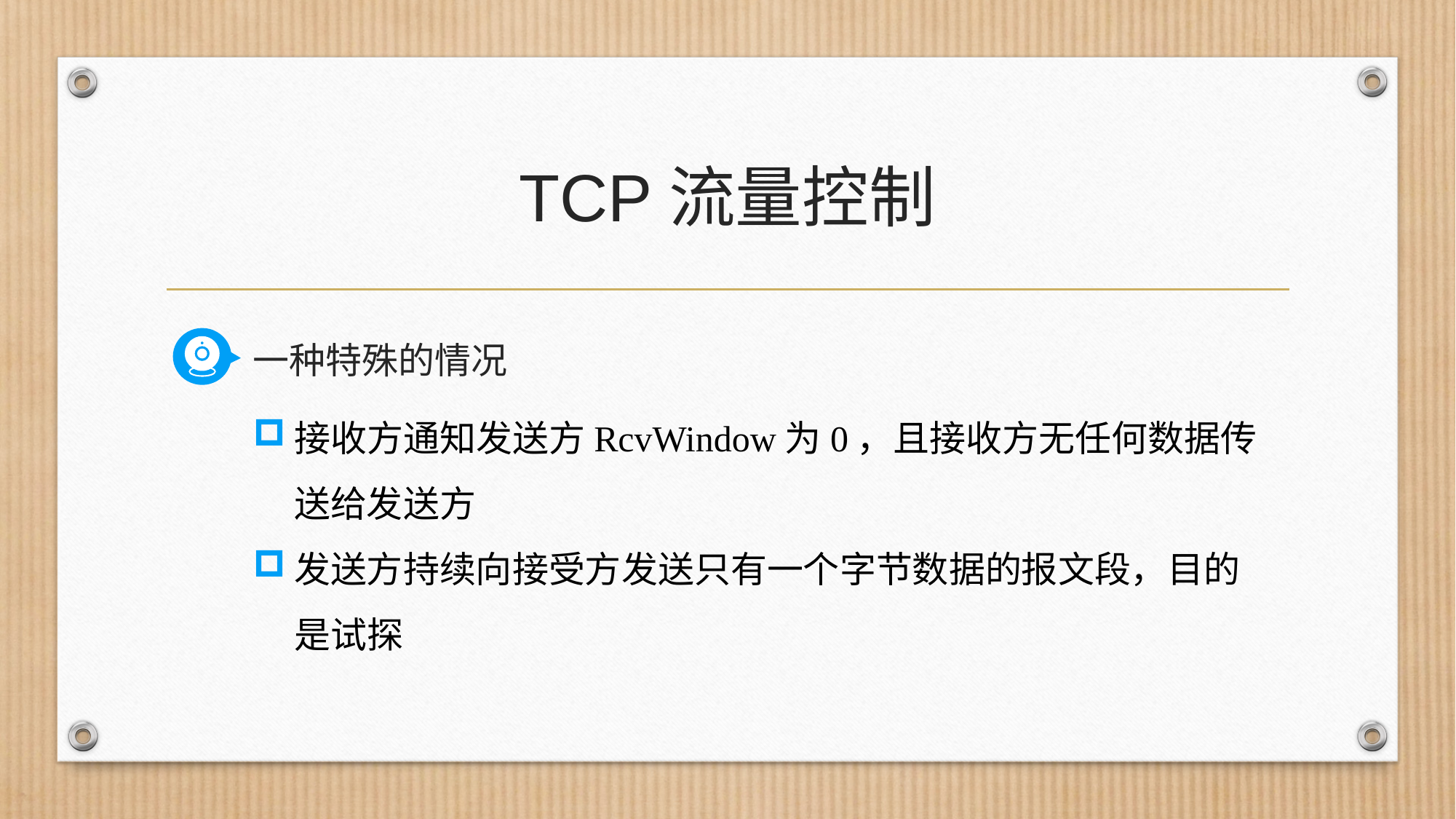

# TCP流量控制

一种特殊的情况
接收方通知发送方RcvWindow为0，且接收方无任何数据传送给发送方
发送方持续向接受方发送只有一个字节数据的报文段，目的是试探